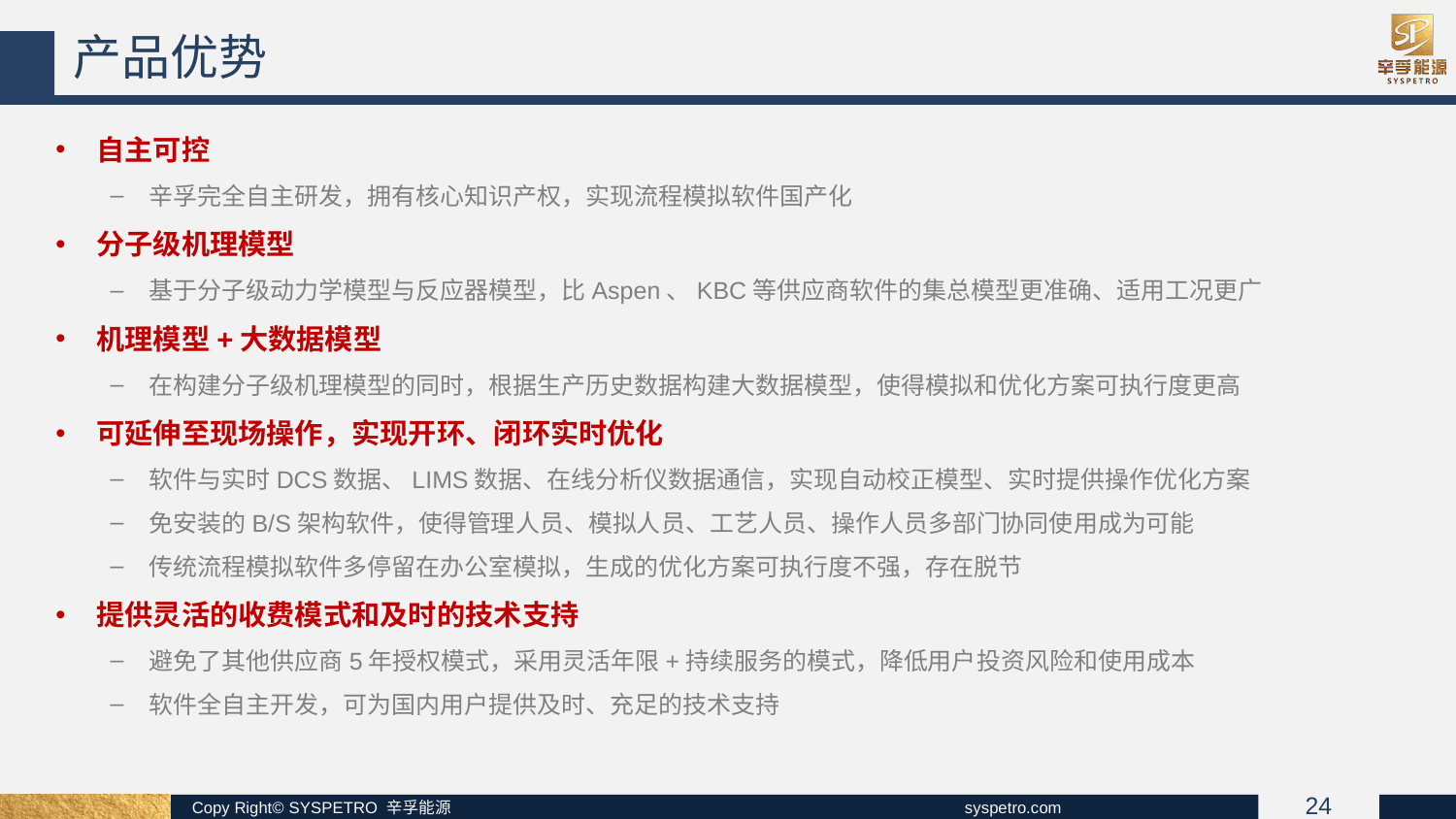

产品优势
自主可控
辛孚完全自主研发，拥有核心知识产权，实现流程模拟软件国产化
分子级机理模型
基于分子级动力学模型与反应器模型，比Aspen、KBC等供应商软件的集总模型更准确、适用工况更广
机理模型+大数据模型
在构建分子级机理模型的同时，根据生产历史数据构建大数据模型，使得模拟和优化方案可执行度更高
可延伸至现场操作，实现开环、闭环实时优化
软件与实时DCS数据、LIMS数据、在线分析仪数据通信，实现自动校正模型、实时提供操作优化方案
免安装的B/S架构软件，使得管理人员、模拟人员、工艺人员、操作人员多部门协同使用成为可能
传统流程模拟软件多停留在办公室模拟，生成的优化方案可执行度不强，存在脱节
提供灵活的收费模式和及时的技术支持
避免了其他供应商5年授权模式，采用灵活年限+持续服务的模式，降低用户投资风险和使用成本
软件全自主开发，可为国内用户提供及时、充足的技术支持